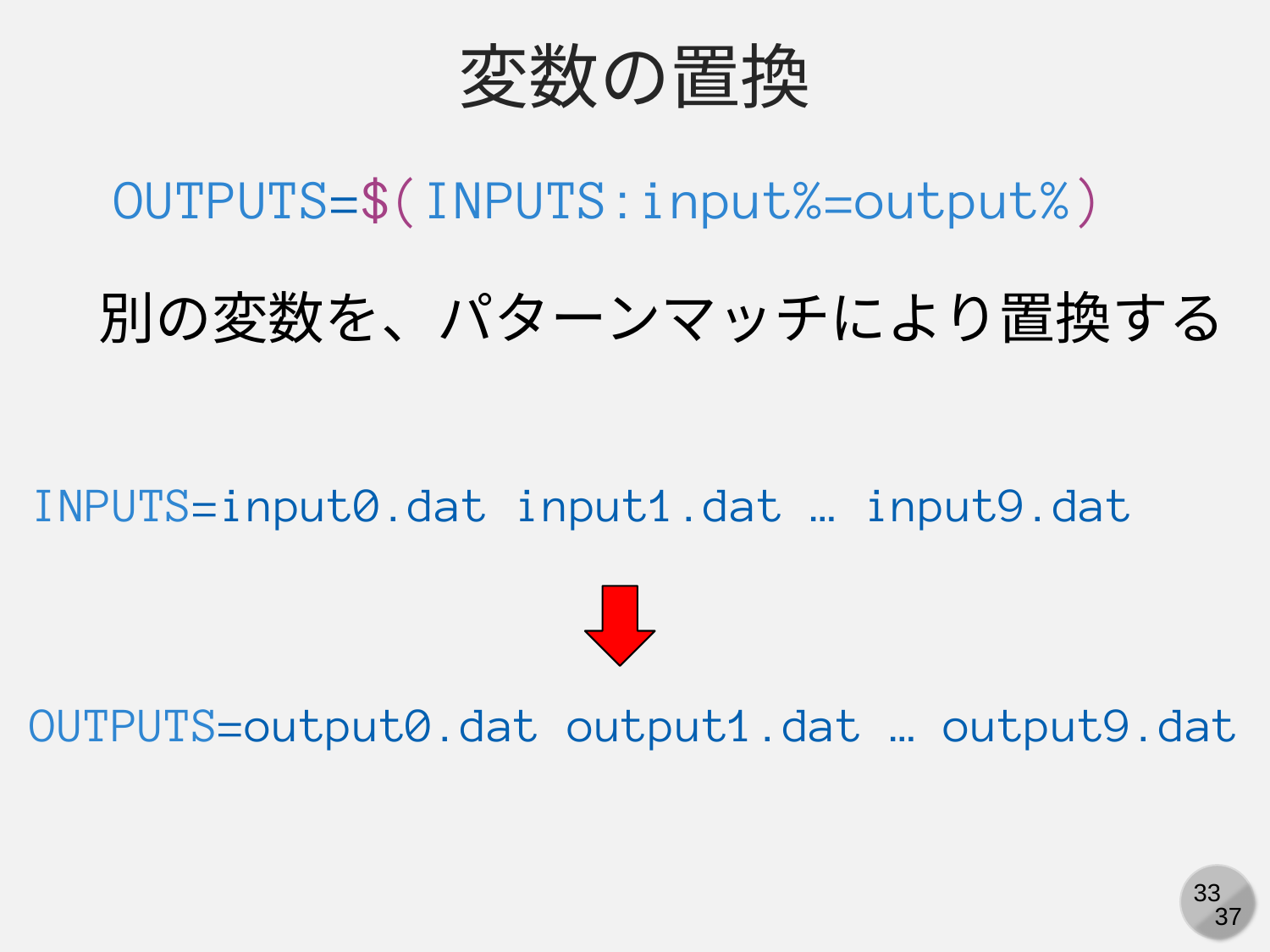

変数の置換
OUTPUTS=$(INPUTS:input%=output%)
別の変数を、パターンマッチにより置換する
INPUTS=input0.dat input1.dat … input9.dat

OUTPUTS=output0.dat output1.dat … output9.dat